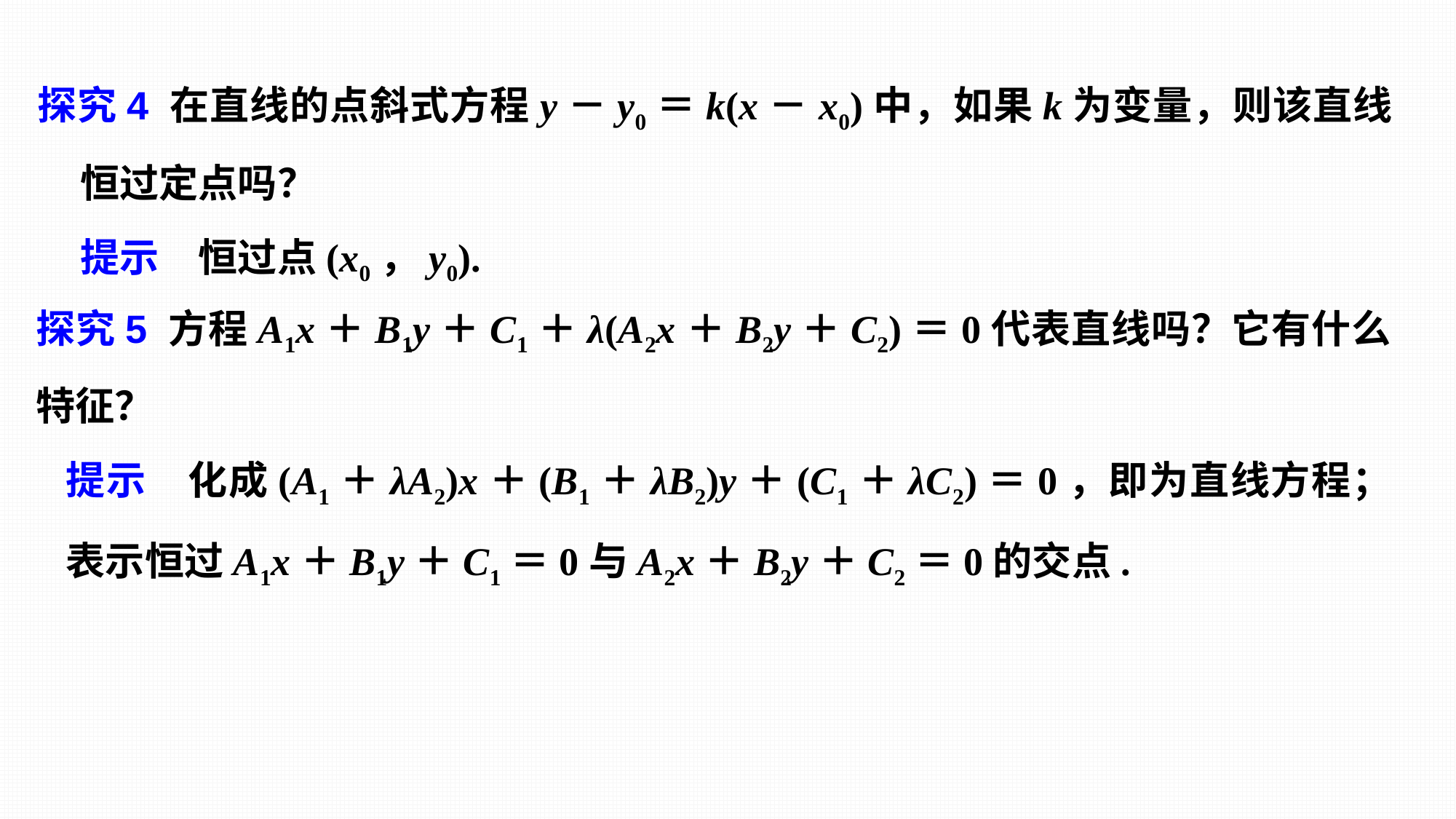

探究4 在直线的点斜式方程y－y0＝k(x－x0)中，如果k为变量，则该直线恒过定点吗？
	提示　恒过点(x0，y0).
探究5 方程A1x＋B1y＋C1＋λ(A2x＋B2y＋C2)＝0代表直线吗？它有什么特征？
提示　化成(A1＋λA2)x＋(B1＋λB2)y＋(C1＋λC2)＝0，即为直线方程；表示恒过A1x＋B1y＋C1＝0与A2x＋B2y＋C2＝0的交点.